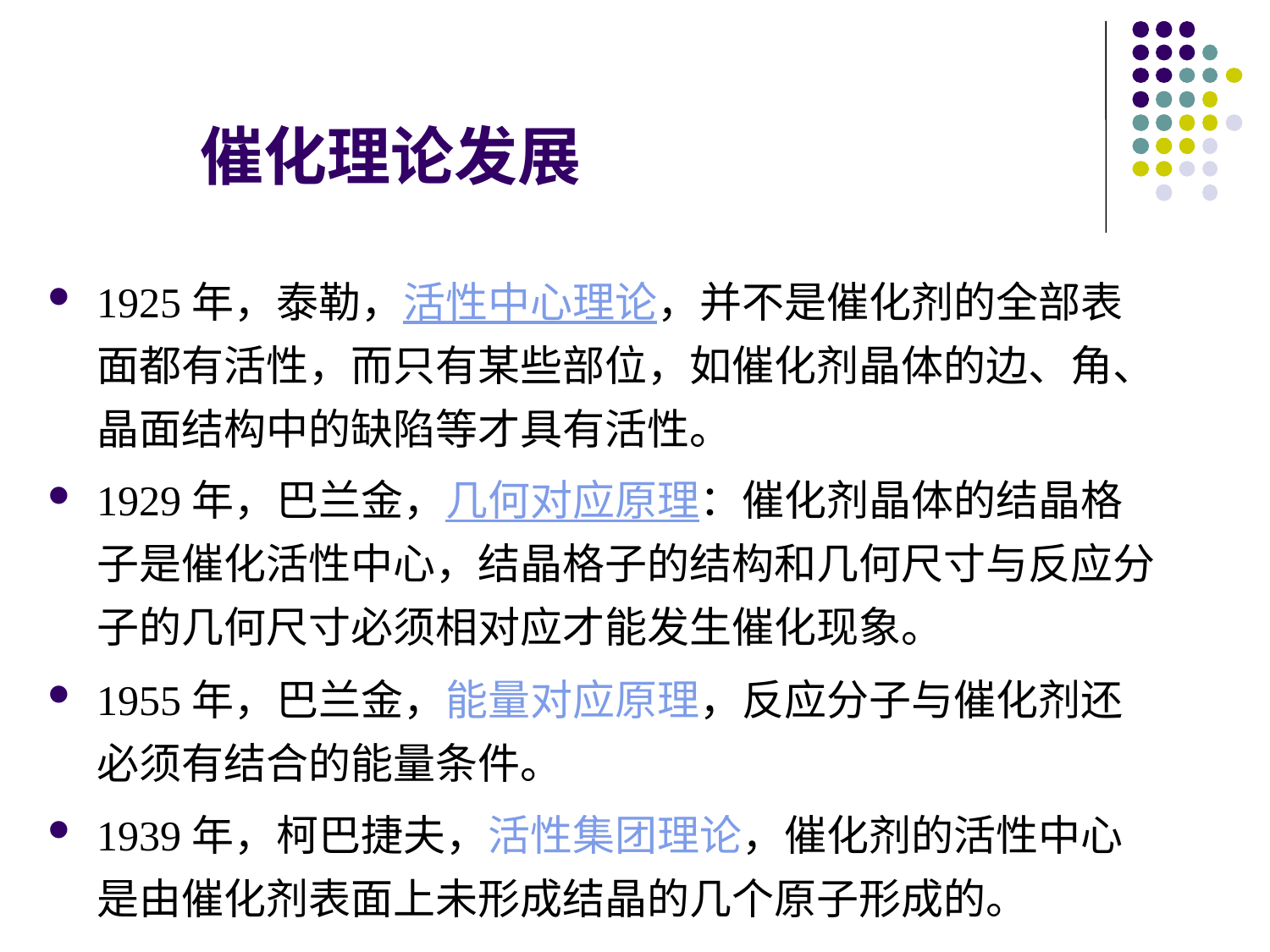

# 催化理论发展
1925年，泰勒，活性中心理论，并不是催化剂的全部表面都有活性，而只有某些部位，如催化剂晶体的边、角、晶面结构中的缺陷等才具有活性。
1929年，巴兰金，几何对应原理：催化剂晶体的结晶格子是催化活性中心，结晶格子的结构和几何尺寸与反应分子的几何尺寸必须相对应才能发生催化现象。
1955年，巴兰金，能量对应原理，反应分子与催化剂还必须有结合的能量条件。
1939年，柯巴捷夫，活性集团理论，催化剂的活性中心是由催化剂表面上未形成结晶的几个原子形成的。